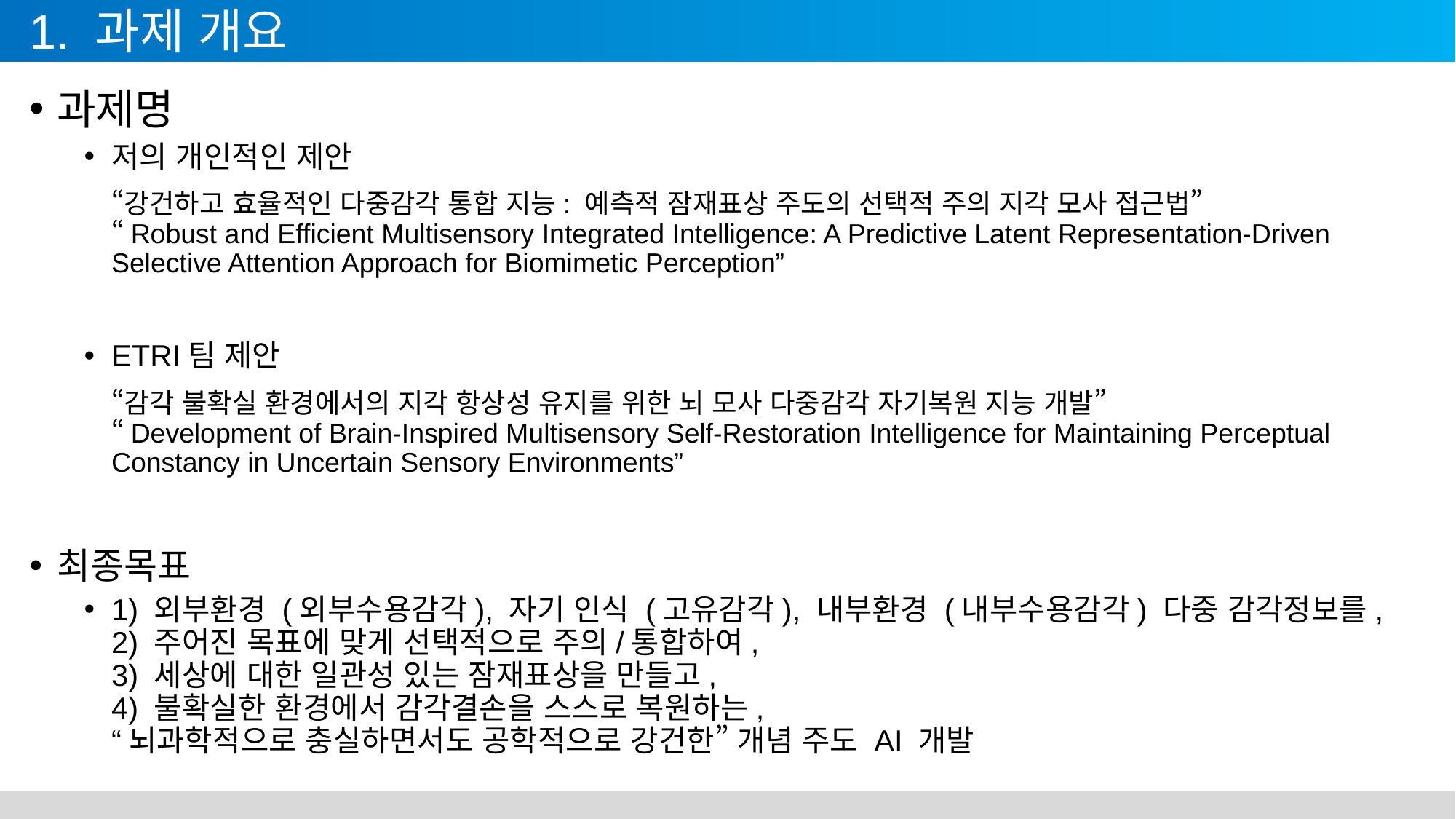

# 1. 과제 개요
과제명
저의 개인적인 제안
“강건하고 효율적인 다중감각 통합 지능: 예측적 잠재표상 주도의 선택적 주의 지각 모사 접근법”
“Robust and Efficient Multisensory Integrated Intelligence: A Predictive Latent Representation-Driven Selective Attention Approach for Biomimetic Perception”

ETRI팀 제안
“감각 불확실 환경에서의 지각 항상성 유지를 위한 뇌 모사 다중감각 자기복원 지능 개발”
“Development of Brain-Inspired Multisensory Self-Restoration Intelligence for Maintaining Perceptual Constancy in Uncertain Sensory Environments”

최종목표
1) 외부환경 (외부수용감각), 자기 인식 (고유감각), 내부환경 (내부수용감각) 다중 감각정보를,
2) 주어진 목표에 맞게 선택적으로 주의/통합하여,
3) 세상에 대한 일관성 있는 잠재표상을 만들고,
4) 불확실한 환경에서 감각결손을 스스로 복원하는,
“뇌과학적으로 충실하면서도 공학적으로 강건한” 개념 주도 AI 개발